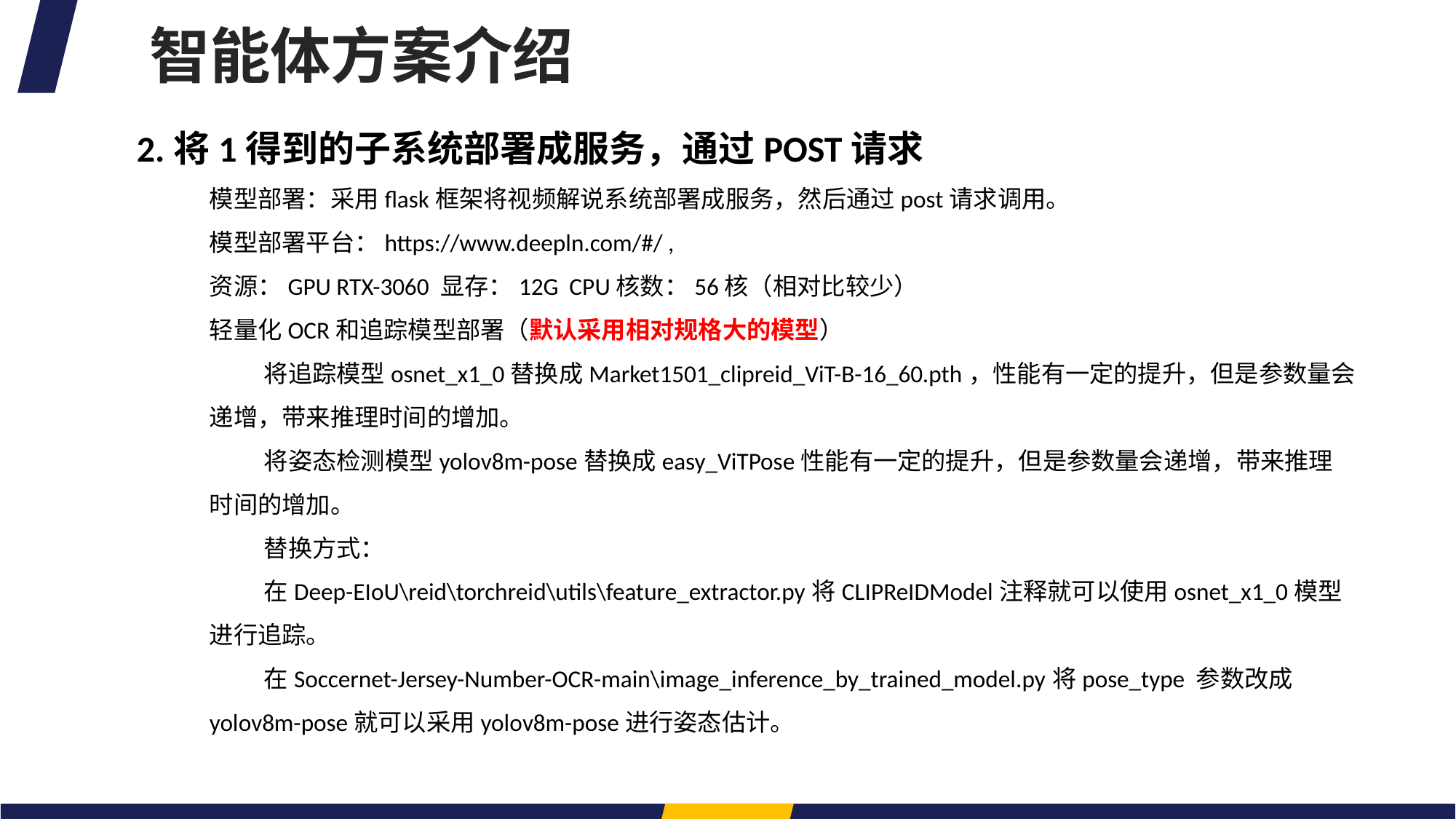

智能体方案介绍
2.将1得到的子系统部署成服务，通过POST请求
模型部署：采用flask框架将视频解说系统部署成服务，然后通过post请求调用。
模型部署平台：https://www.deepln.com/#/ ,
资源：GPU RTX-3060 显存：12G  CPU核数：56核（相对比较少）
轻量化OCR和追踪模型部署（默认采用相对规格大的模型）
将追踪模型osnet_x1_0替换成Market1501_clipreid_ViT-B-16_60.pth，性能有一定的提升，但是参数量会递增，带来推理时间的增加。
将姿态检测模型yolov8m-pose替换成easy_ViTPose性能有一定的提升，但是参数量会递增，带来推理时间的增加。
替换方式：
在Deep-EIoU\reid\torchreid\utils\feature_extractor.py将CLIPReIDModel注释就可以使用osnet_x1_0模型进行追踪。
在Soccernet-Jersey-Number-OCR-main\image_inference_by_trained_model.py将pose_type 参数改成yolov8m-pose就可以采用yolov8m-pose进行姿态估计。

24